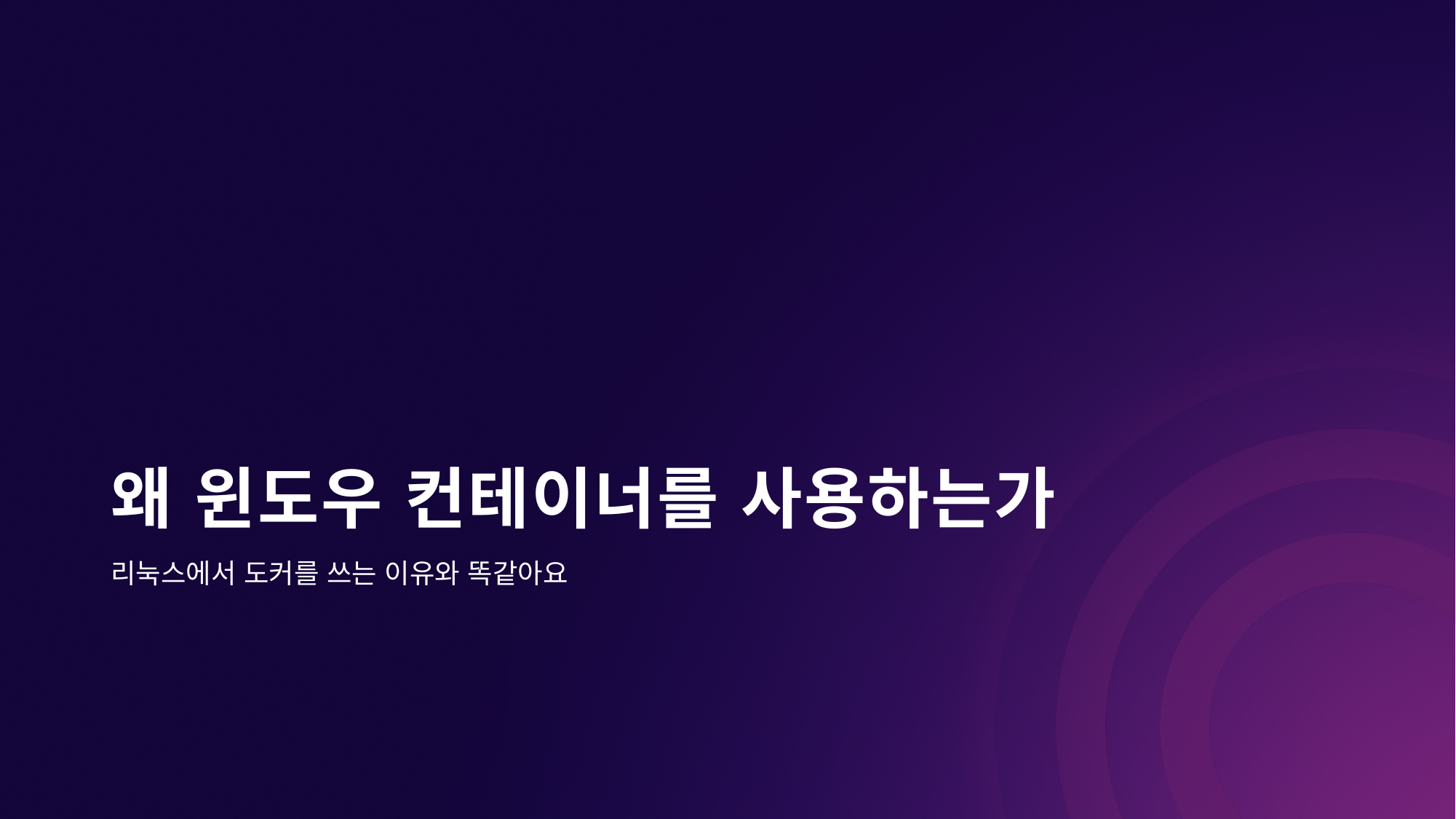

# 왜 윈도우 컨테이너를 사용하는가
리눅스에서 도커를 쓰는 이유와 똑같아요